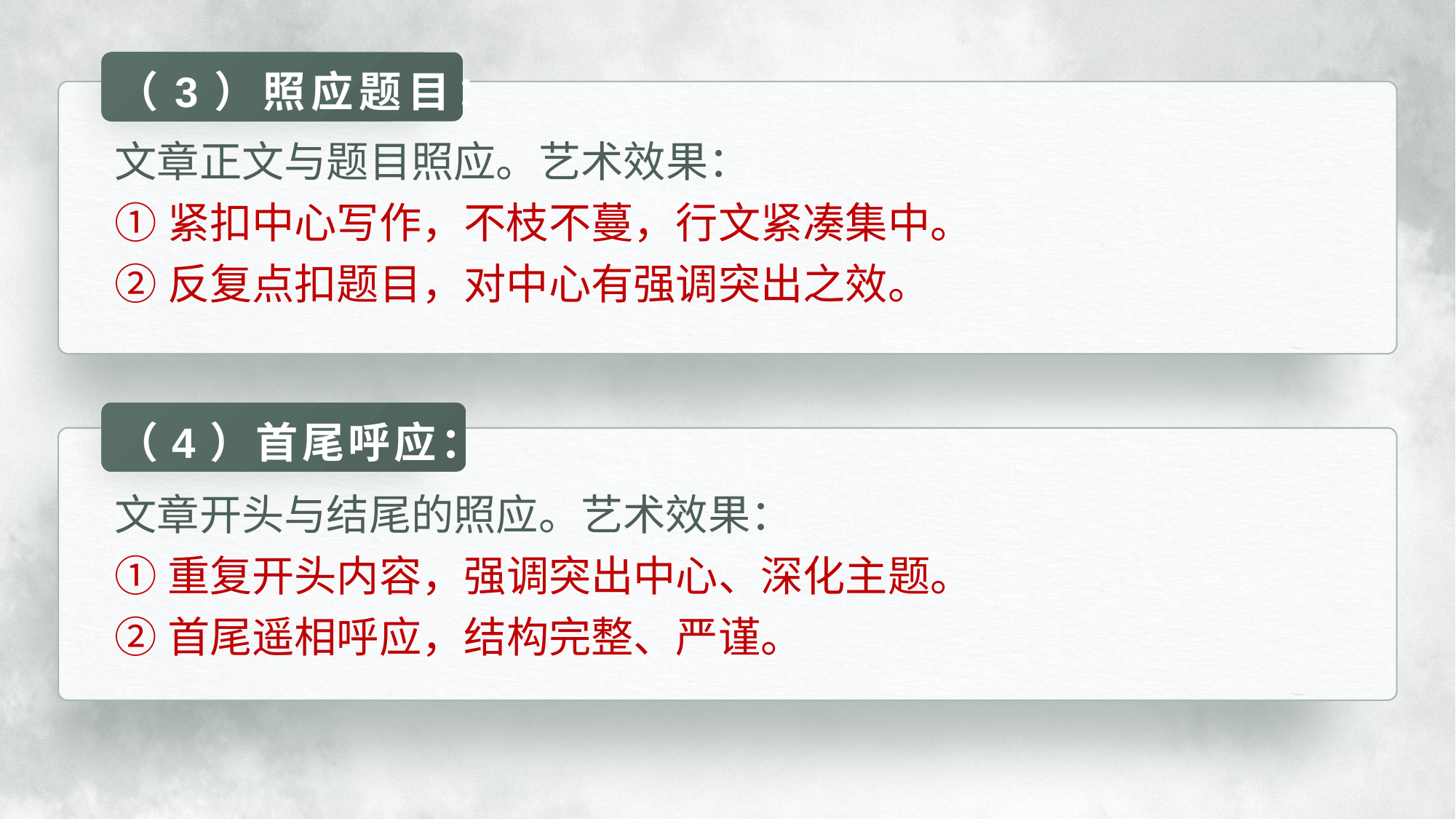

（3）照应题目：

文章正文与题目照应。艺术效果：
①紧扣中心写作，不枝不蔓，行文紧凑集中。
②反复点扣题目，对中心有强调突出之效。
（4）首尾呼应：

文章开头与结尾的照应。艺术效果：
①重复开头内容，强调突出中心、深化主题。
②首尾遥相呼应，结构完整、严谨。